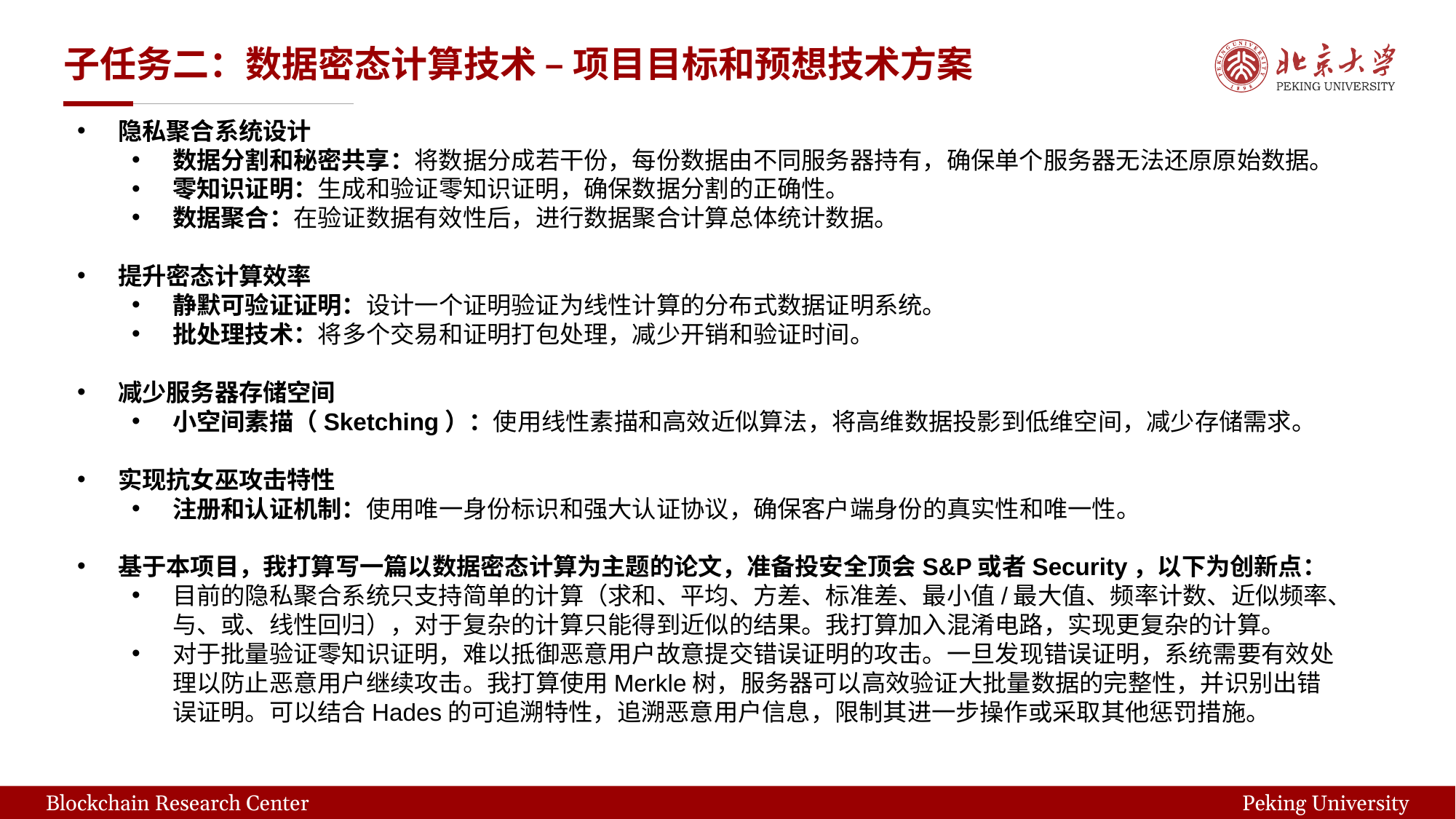

# 子任务二：数据密态计算技术 – 项目目标和预想技术方案
隐私聚合系统设计
数据分割和秘密共享：将数据分成若干份，每份数据由不同服务器持有，确保单个服务器无法还原原始数据。
零知识证明：生成和验证零知识证明，确保数据分割的正确性。
数据聚合：在验证数据有效性后，进行数据聚合计算总体统计数据。

提升密态计算效率
静默可验证证明：设计一个证明验证为线性计算的分布式数据证明系统。
批处理技术：将多个交易和证明打包处理，减少开销和验证时间。

减少服务器存储空间
小空间素描（Sketching）：使用线性素描和高效近似算法，将高维数据投影到低维空间，减少存储需求。

实现抗女巫攻击特性
注册和认证机制：使用唯一身份标识和强大认证协议，确保客户端身份的真实性和唯一性。

基于本项目，我打算写一篇以数据密态计算为主题的论文，准备投安全顶会S&P或者Security，以下为创新点：
目前的隐私聚合系统只支持简单的计算（求和、平均、方差、标准差、最小值/最大值、频率计数、近似频率、与、或、线性回归），对于复杂的计算只能得到近似的结果。我打算加入混淆电路，实现更复杂的计算。
对于批量验证零知识证明，难以抵御恶意用户故意提交错误证明的攻击。一旦发现错误证明，系统需要有效处理以防止恶意用户继续攻击。我打算使用Merkle树，服务器可以高效验证大批量数据的完整性，并识别出错误证明。可以结合Hades的可追溯特性，追溯恶意用户信息，限制其进一步操作或采取其他惩罚措施。